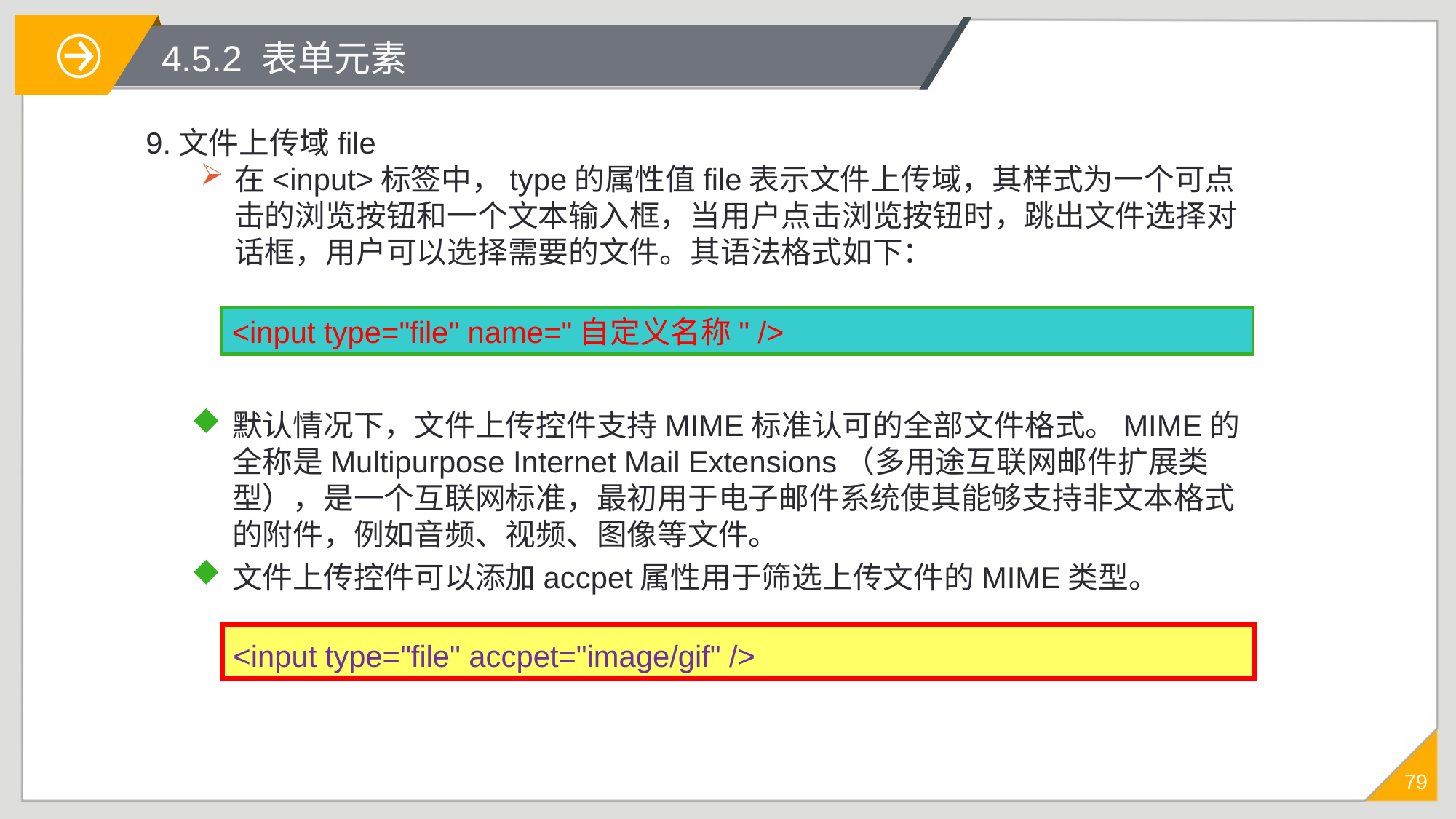

# 4.5.2 表单元素
9.文件上传域file
在<input>标签中，type的属性值file表示文件上传域，其样式为一个可点击的浏览按钮和一个文本输入框，当用户点击浏览按钮时，跳出文件选择对话框，用户可以选择需要的文件。其语法格式如下：
<input type="file" name="自定义名称" />
默认情况下，文件上传控件支持MIME标准认可的全部文件格式。MIME的全称是Multipurpose Internet Mail Extensions（多用途互联网邮件扩展类型），是一个互联网标准，最初用于电子邮件系统使其能够支持非文本格式的附件，例如音频、视频、图像等文件。
文件上传控件可以添加accpet属性用于筛选上传文件的MIME类型。

<input type="file" accpet="image/gif" />